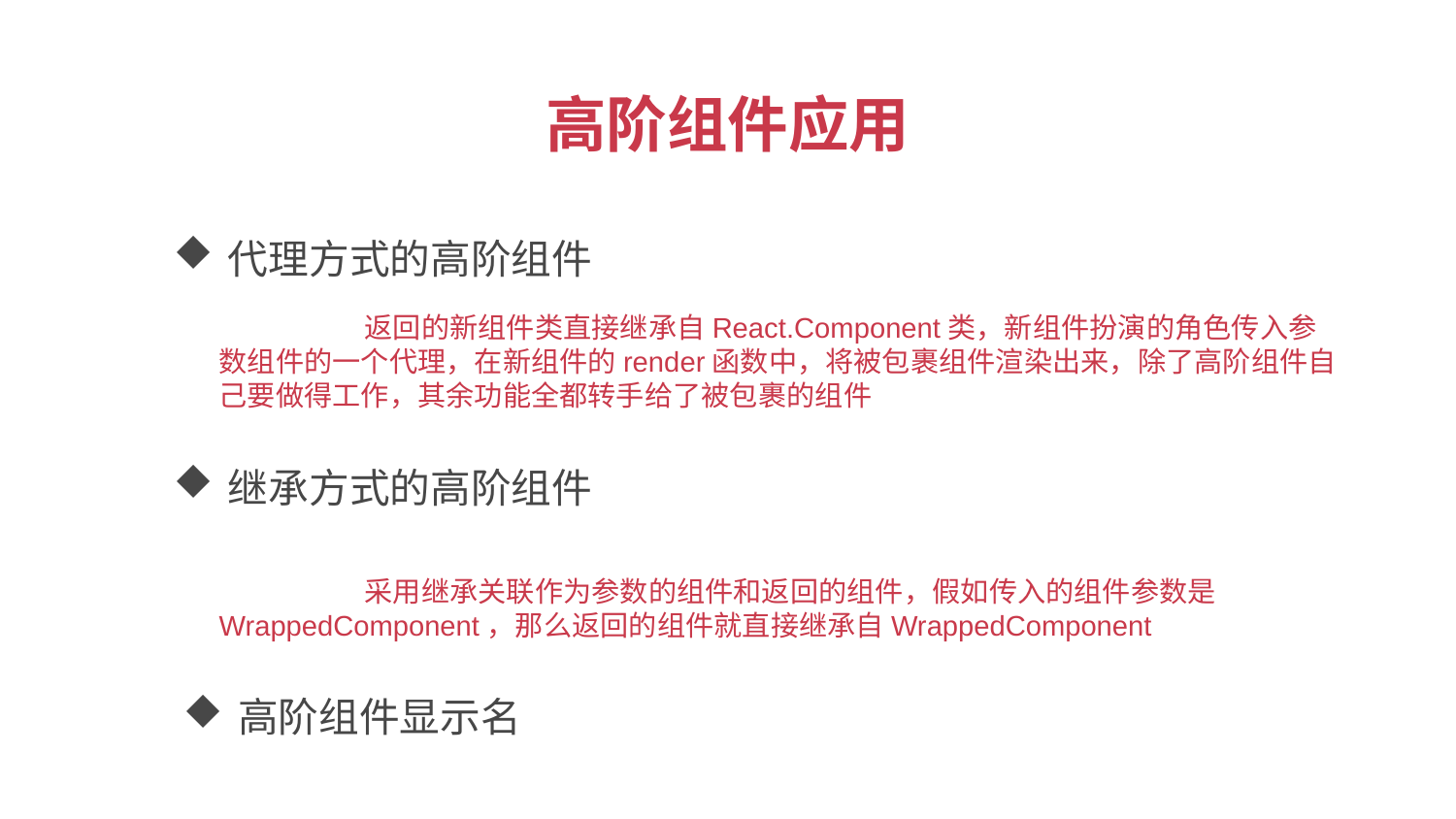

高阶组件应用
代理方式的高阶组件
	返回的新组件类直接继承自React.Component类，新组件扮演的角色传入参数组件的一个代理，在新组件的render函数中，将被包裹组件渲染出来，除了高阶组件自己要做得工作，其余功能全都转手给了被包裹的组件
继承方式的高阶组件
	采用继承关联作为参数的组件和返回的组件，假如传入的组件参数是WrappedComponent，那么返回的组件就直接继承自WrappedComponent
高阶组件显示名